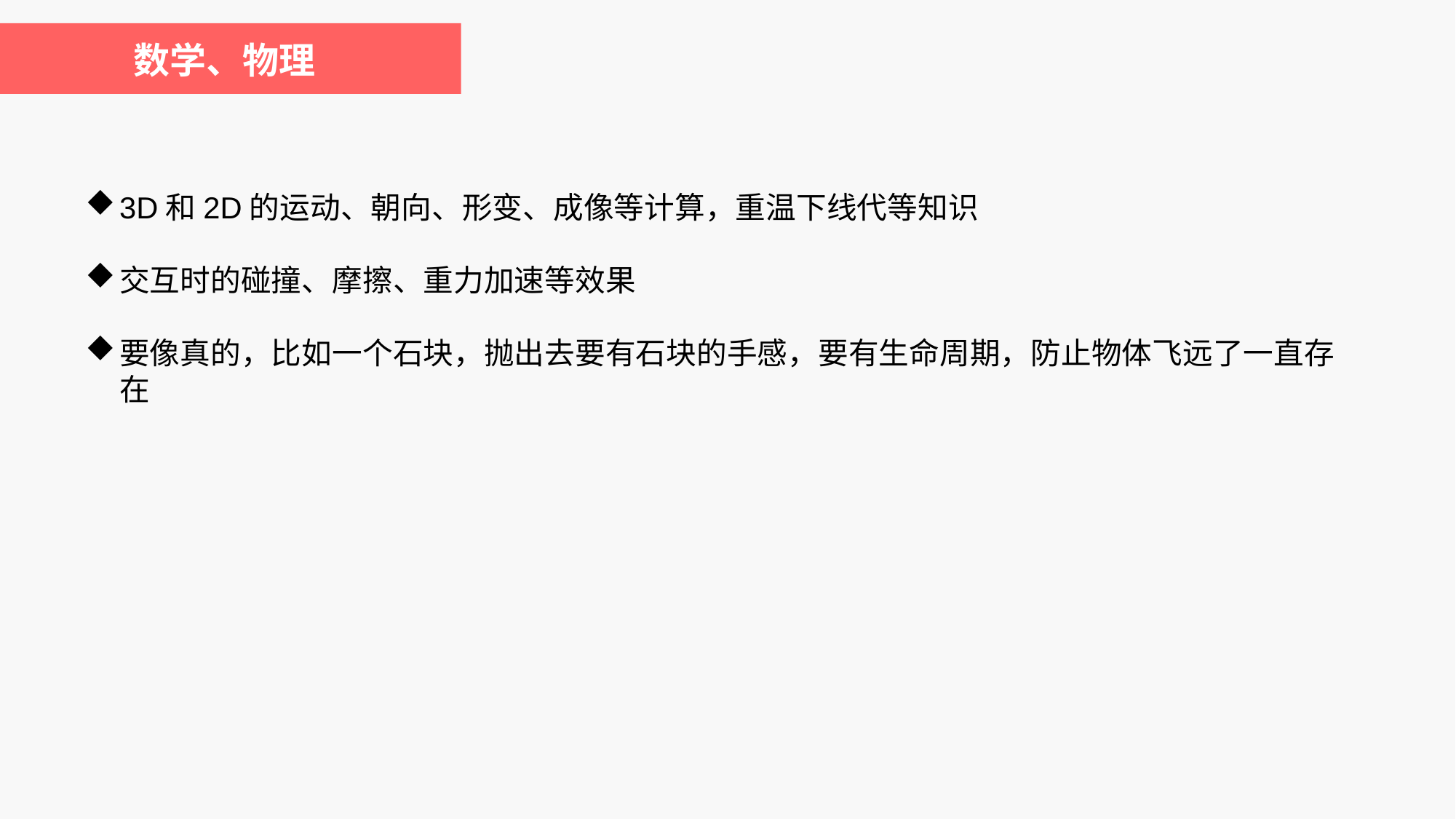

数学、物理
3D和2D的运动、朝向、形变、成像等计算，重温下线代等知识

交互时的碰撞、摩擦、重力加速等效果

要像真的，比如一个石块，抛出去要有石块的手感，要有生命周期，防止物体飞远了一直存在